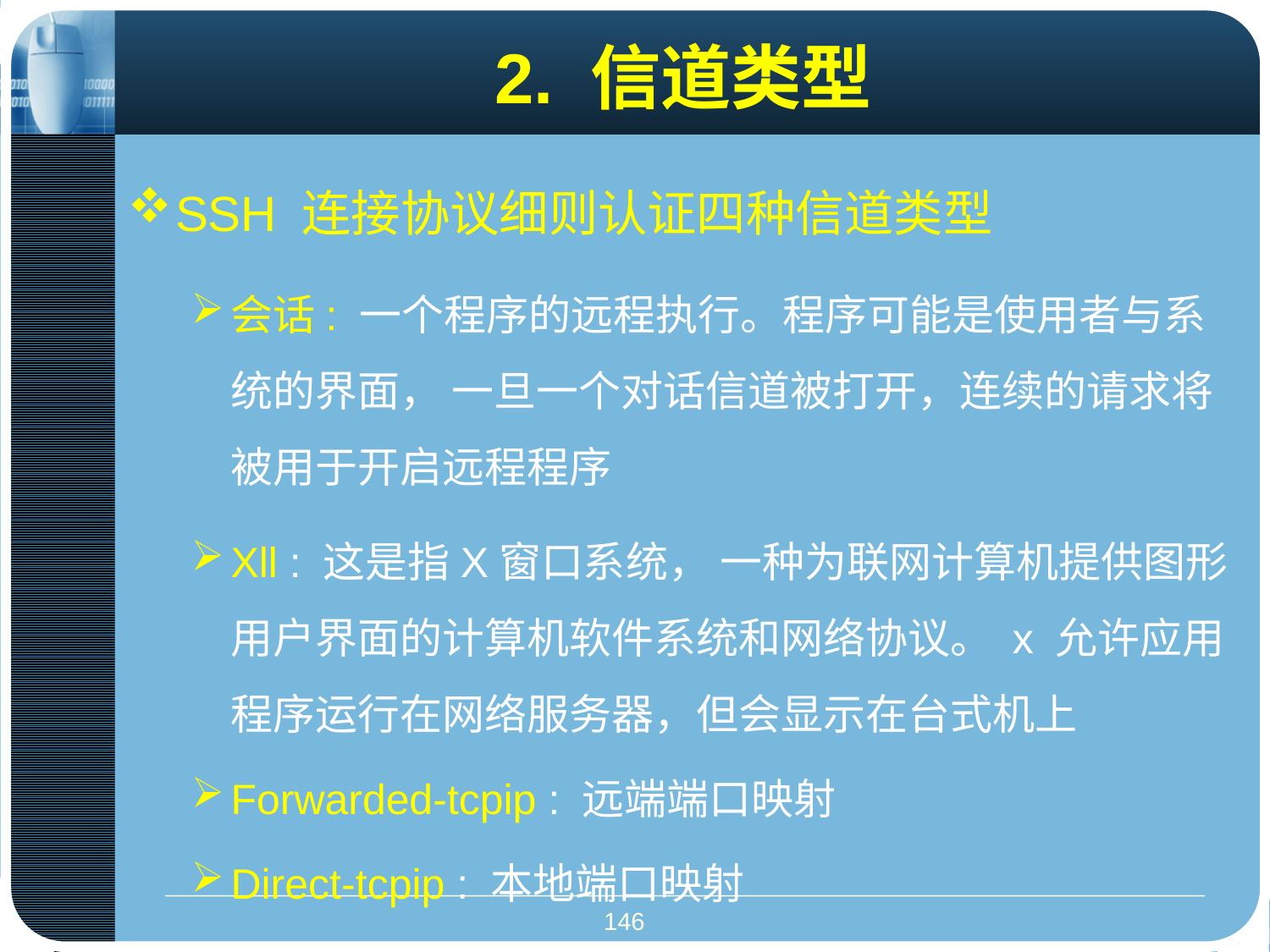

# 2. 信道类型
SSH 连接协议细则认证四种信道类型
会话: 一个程序的远程执行。程序可能是使用者与系统的界面， 一旦一个对话信道被打开，连续的请求将被用于开启远程程序
Xll : 这是指X窗口系统， 一种为联网计算机提供图形用户界面的计算机软件系统和网络协议。 x 允许应用程序运行在网络服务器，但会显示在台式机上
Forwarded-tcpip : 远端端口映射
Direct-tcpip : 本地端口映射
146